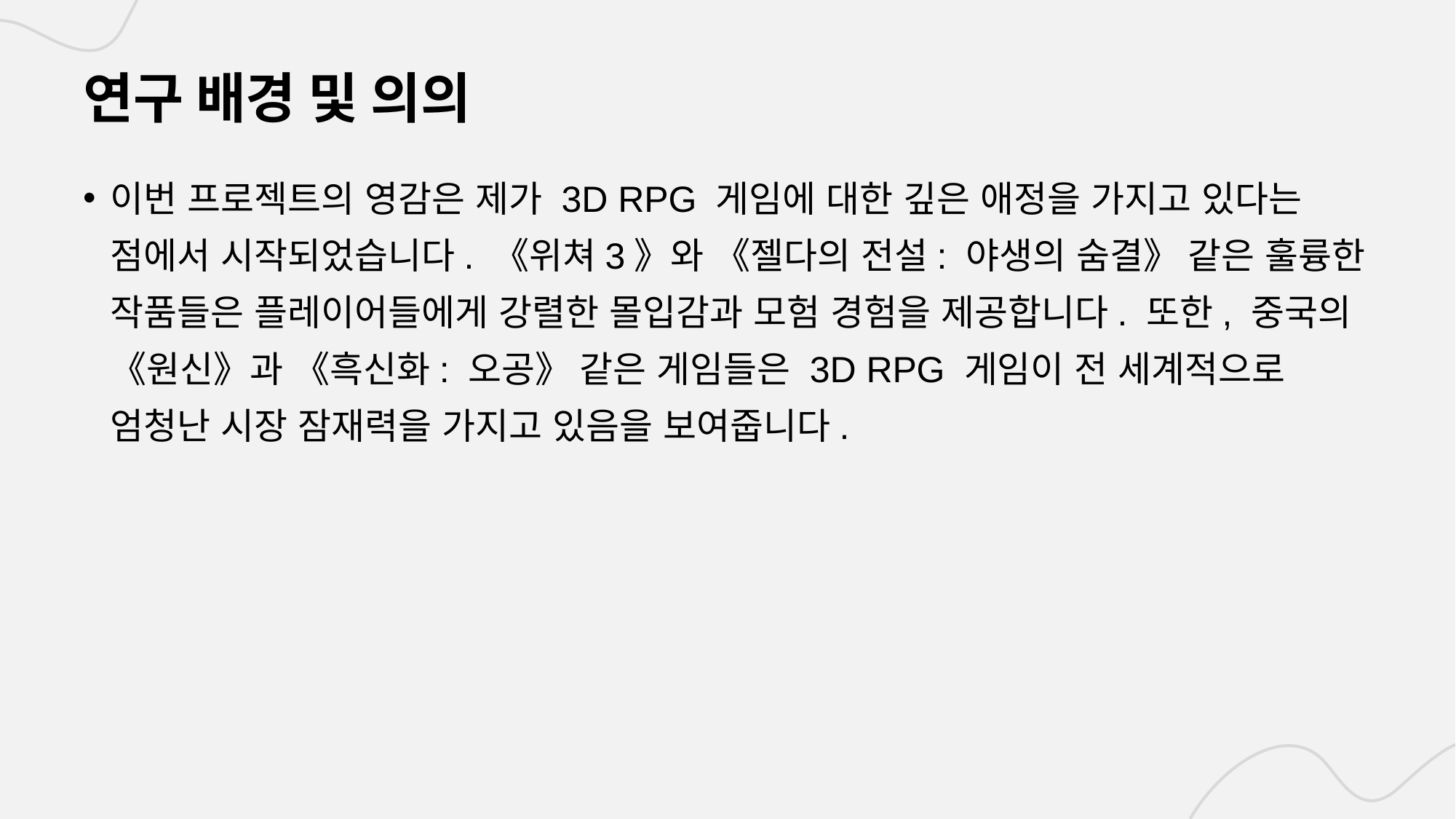

# 연구 배경 및 의의
이번 프로젝트의 영감은 제가 3D RPG 게임에 대한 깊은 애정을 가지고 있다는 점에서 시작되었습니다. 《위쳐3》와 《젤다의 전설: 야생의 숨결》 같은 훌륭한 작품들은 플레이어들에게 강렬한 몰입감과 모험 경험을 제공합니다. 또한, 중국의 《원신》과 《흑신화: 오공》 같은 게임들은 3D RPG 게임이 전 세계적으로 엄청난 시장 잠재력을 가지고 있음을 보여줍니다.